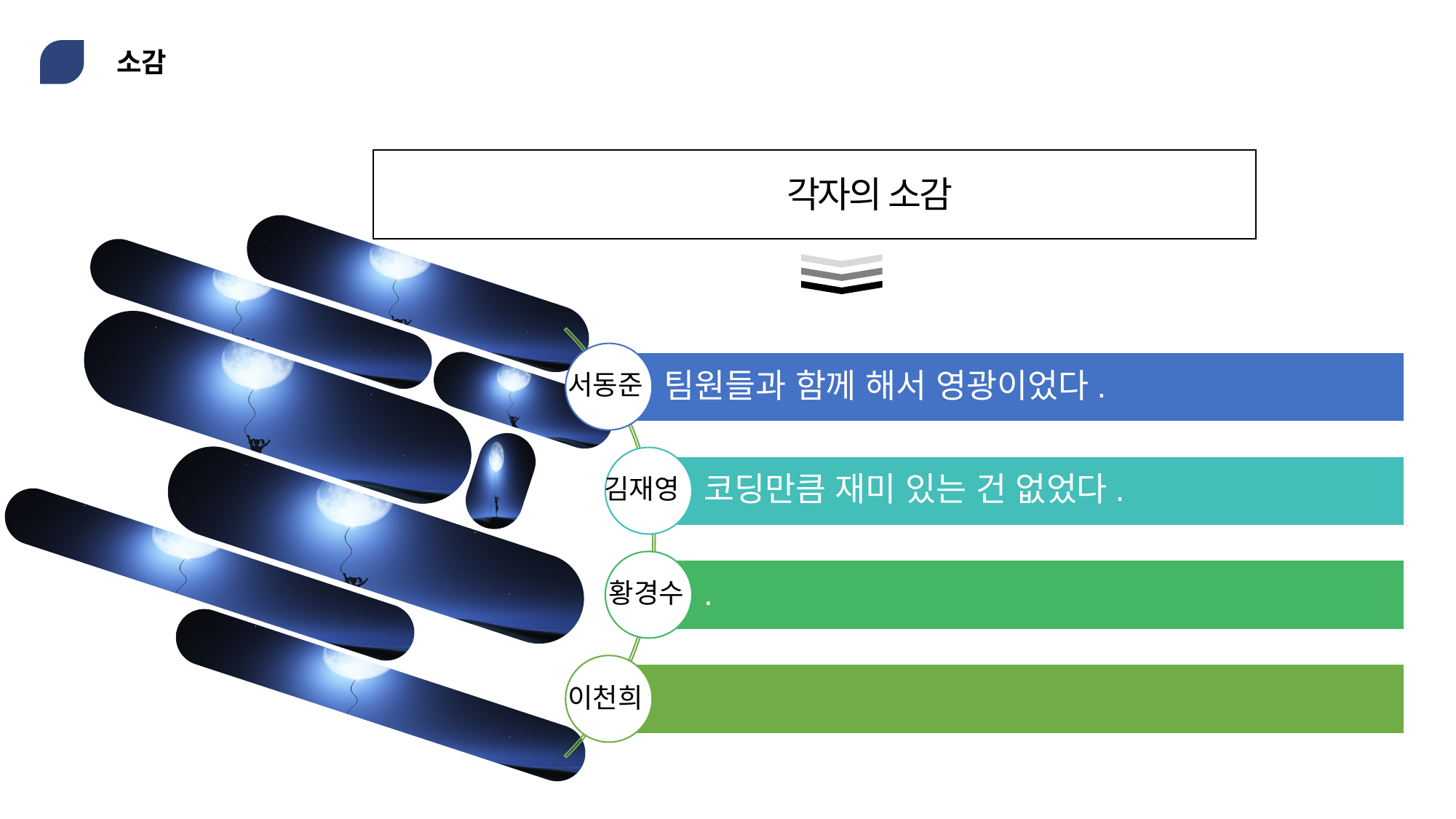

소감

		각자의 소감

팀원들과 함께 해서 영광이었다.
코딩만큼 재미 있는 건 없었다.
.

서동준
김재영
황경수
이천희